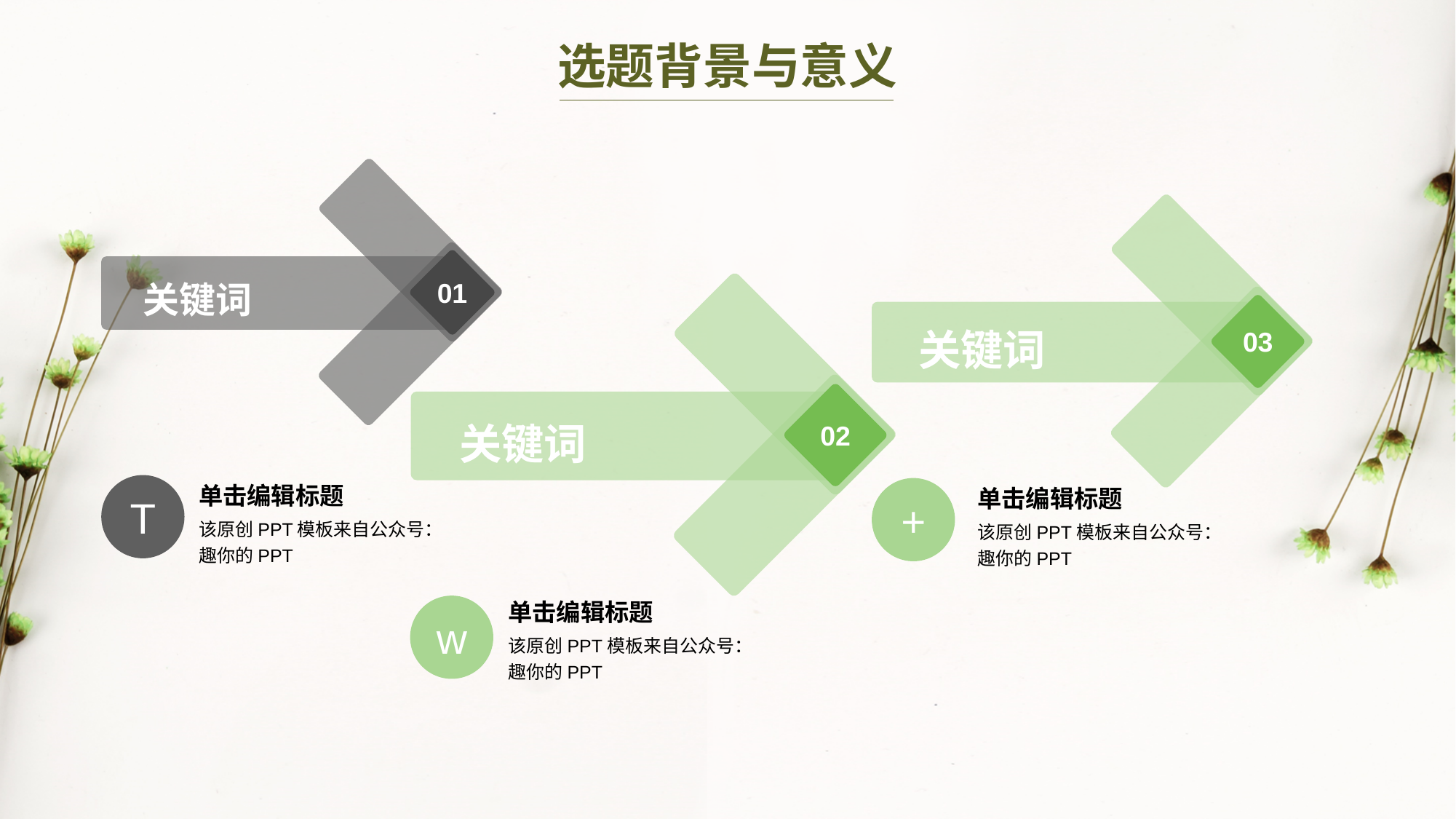

选题背景与意义

01

03

关键词

02

关键词
关键词
T
单击编辑标题
该原创PPT模板来自公众号：趣你的PPT
+
单击编辑标题
该原创PPT模板来自公众号：趣你的PPT
单击编辑标题
该原创PPT模板来自公众号：趣你的PPT
w